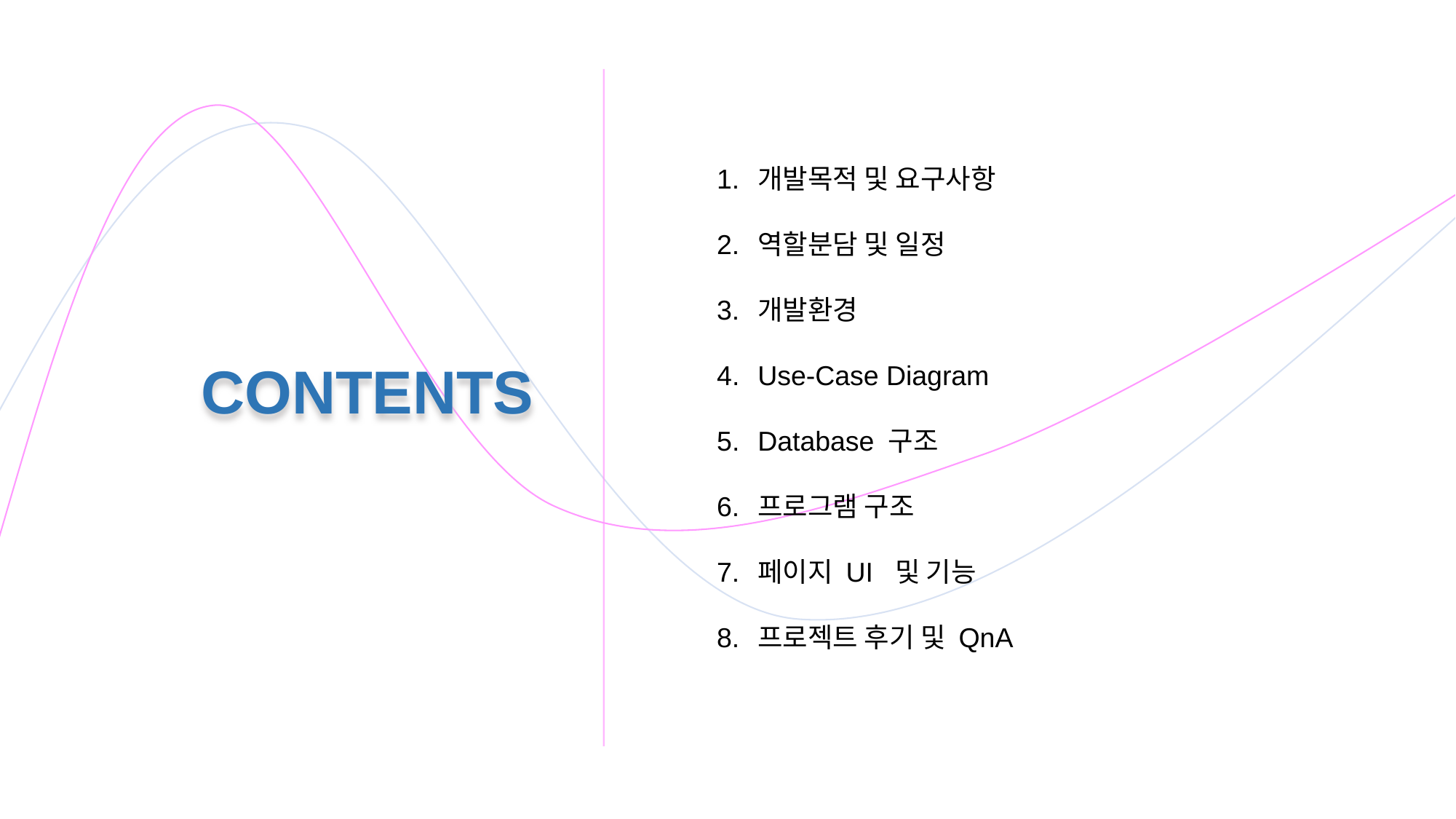

개발목적 및 요구사항

역할분담 및 일정

개발환경

Use-Case Diagram

Database 구조

프로그램 구조

페이지 UI  및 기능

프로젝트 후기 및 QnA
CONTENTS